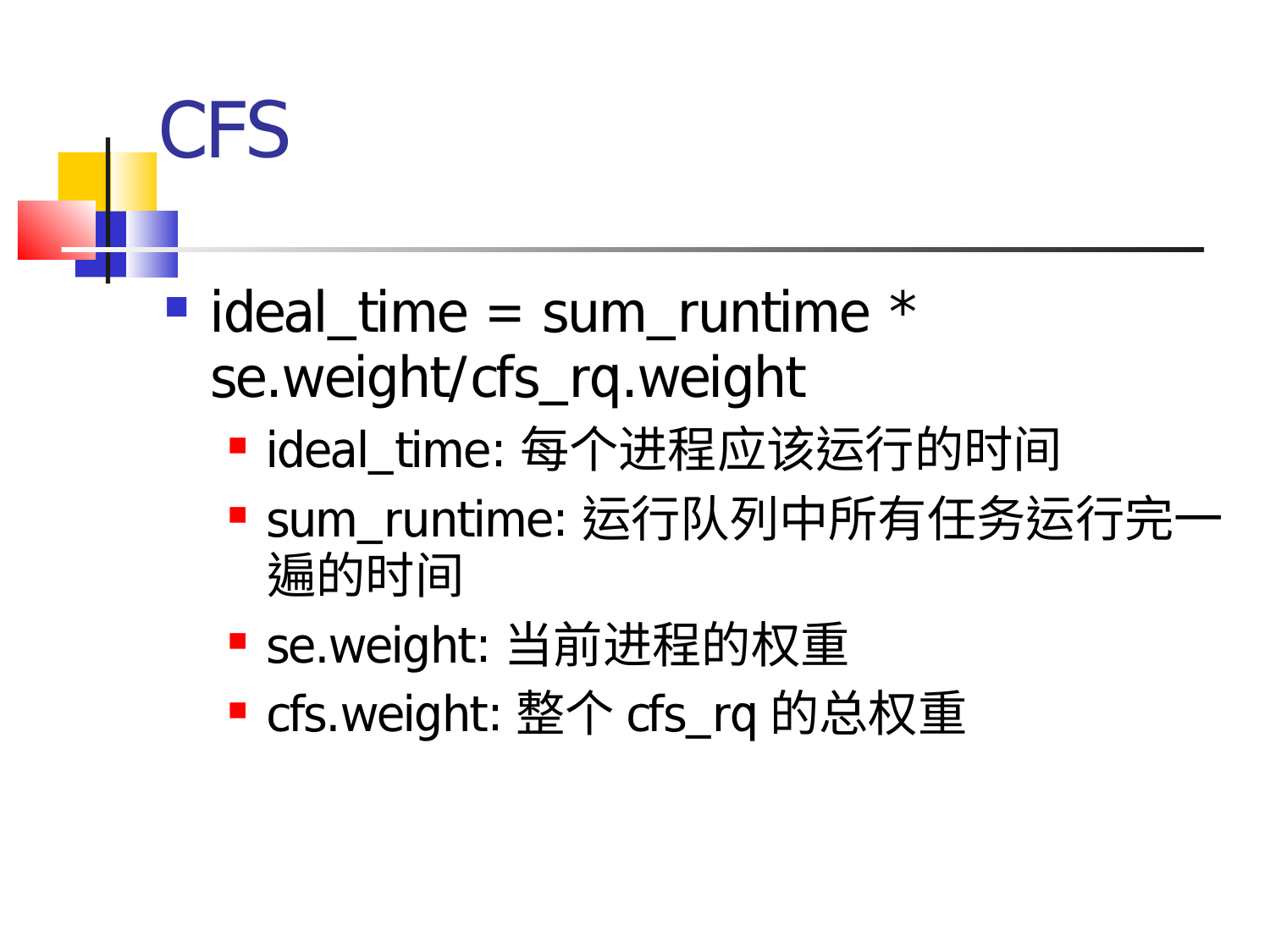

# CFS
ideal_time = sum_runtime * se.weight/cfs_rq.weight
ideal_time:每个进程应该运行的时间
sum_runtime:运行队列中所有任务运行完一遍的时间
se.weight:当前进程的权重
cfs.weight:整个cfs_rq的总权重